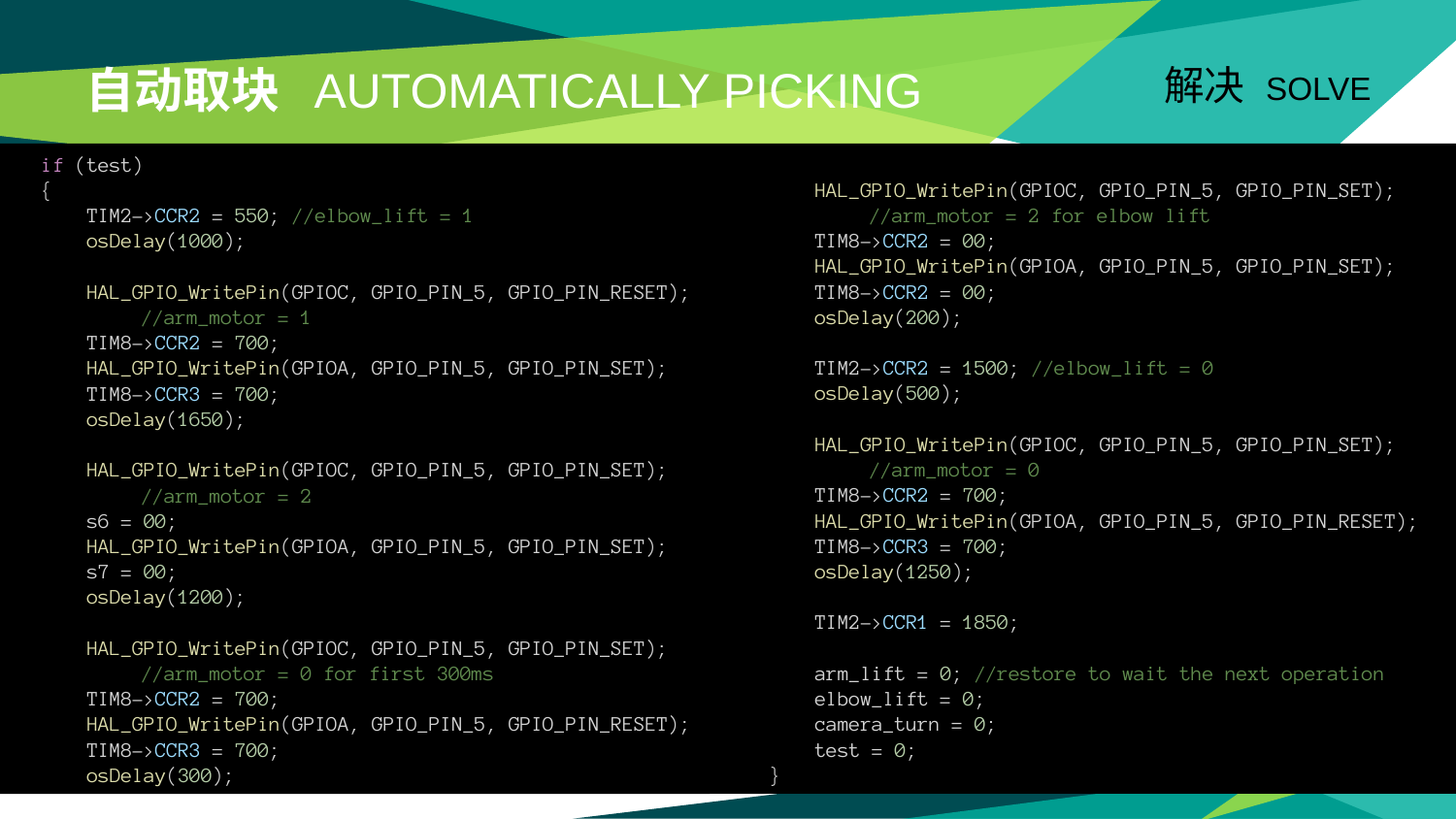

# 自动取块  automatically picking
解决 solve
        HAL_GPIO_WritePin(GPIOC, GPIO_PIN_5, GPIO_PIN_SET); 	//arm_motor = 2 for elbow lift
        TIM8->CCR2 = 00;
        HAL_GPIO_WritePin(GPIOA, GPIO_PIN_5, GPIO_PIN_SET);
        TIM8->CCR2 = 00;
        osDelay(200);
        TIM2->CCR2 = 1500; //elbow_lift = 0
        osDelay(500);
        HAL_GPIO_WritePin(GPIOC, GPIO_PIN_5, GPIO_PIN_SET); 	//arm_motor = 0
        TIM8->CCR2 = 700;
        HAL_GPIO_WritePin(GPIOA, GPIO_PIN_5, GPIO_PIN_RESET);
        TIM8->CCR3 = 700;
        osDelay(1250);
        TIM2->CCR1 = 1850;
        arm_lift = 0; //restore to wait the next operation
        elbow_lift = 0;
        camera_turn = 0;
        test = 0;
    }
    if (test)
    {
        TIM2->CCR2 = 550; //elbow_lift = 1
        osDelay(1000);
        HAL_GPIO_WritePin(GPIOC, GPIO_PIN_5, GPIO_PIN_RESET); 	//arm_motor = 1
        TIM8->CCR2 = 700;
        HAL_GPIO_WritePin(GPIOA, GPIO_PIN_5, GPIO_PIN_SET);
        TIM8->CCR3 = 700;
        osDelay(1650);
        HAL_GPIO_WritePin(GPIOC, GPIO_PIN_5, GPIO_PIN_SET); 	//arm_motor = 2
        s6 = 00;
        HAL_GPIO_WritePin(GPIOA, GPIO_PIN_5, GPIO_PIN_SET);
        s7 = 00;
        osDelay(1200);
        HAL_GPIO_WritePin(GPIOC, GPIO_PIN_5, GPIO_PIN_SET); 	//arm_motor = 0 for first 300ms
        TIM8->CCR2 = 700;
        HAL_GPIO_WritePin(GPIOA, GPIO_PIN_5, GPIO_PIN_RESET);
        TIM8->CCR3 = 700;
        osDelay(300);